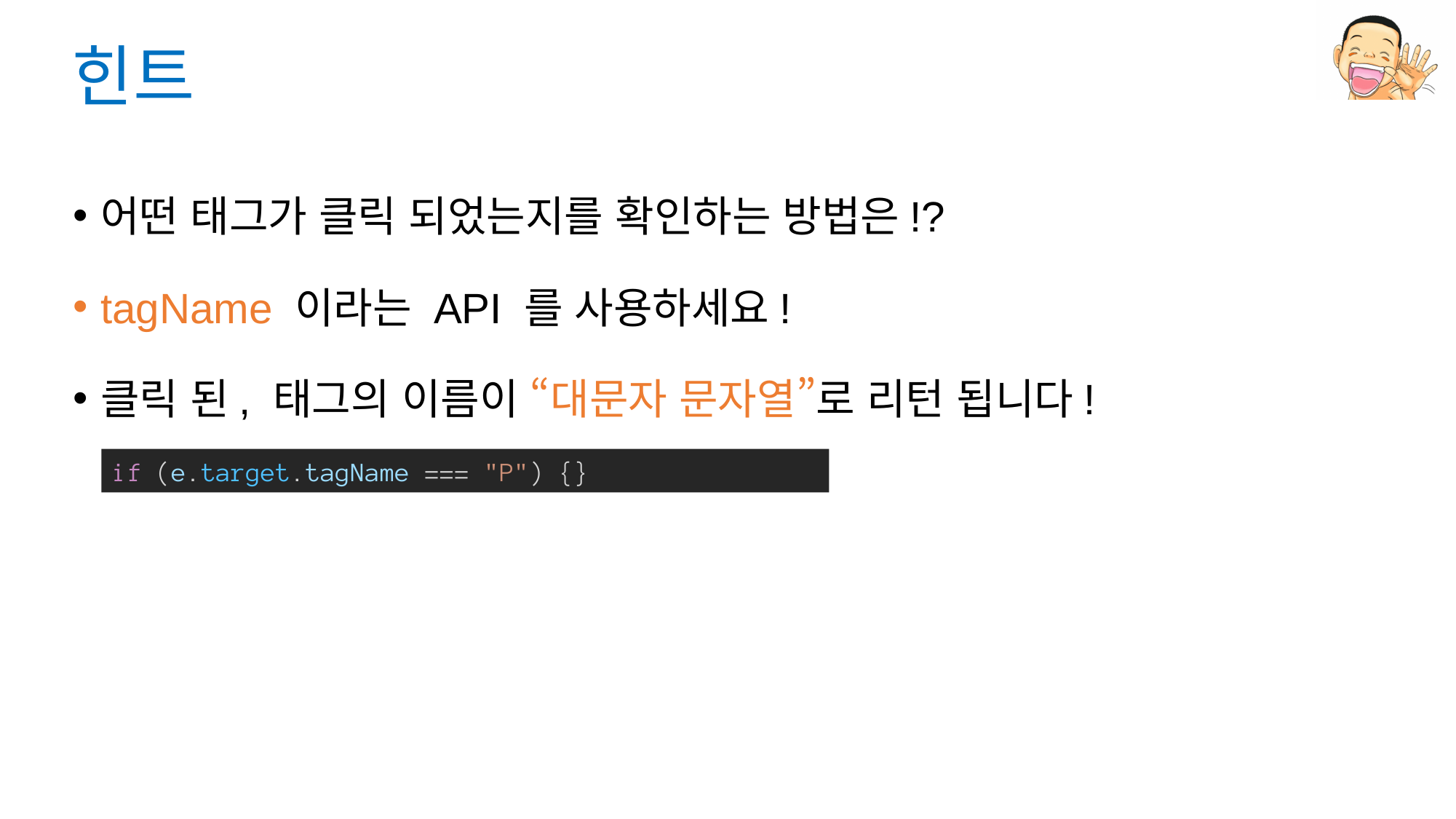

# 힌트
어떤 태그가 클릭 되었는지를 확인하는 방법은!?
tagName 이라는 API 를 사용하세요!
클릭 된, 태그의 이름이 “대문자 문자열”로 리턴 됩니다!
if (e.target.tagName === "P") {}